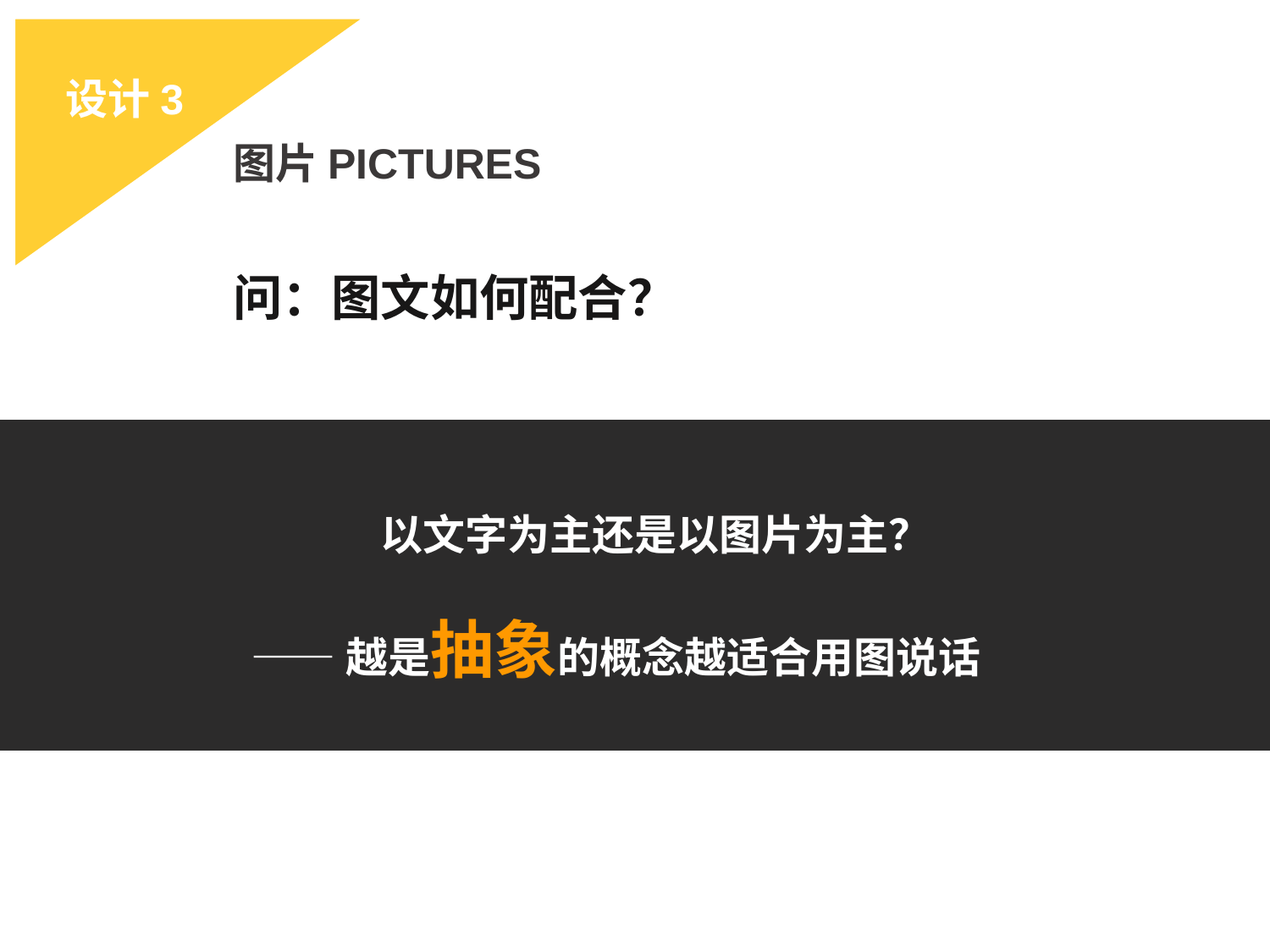

设计3
图片PICTURES
问：图文如何配合？

以文字为主还是以图片为主？

——越是抽象的概念越适合用图说话